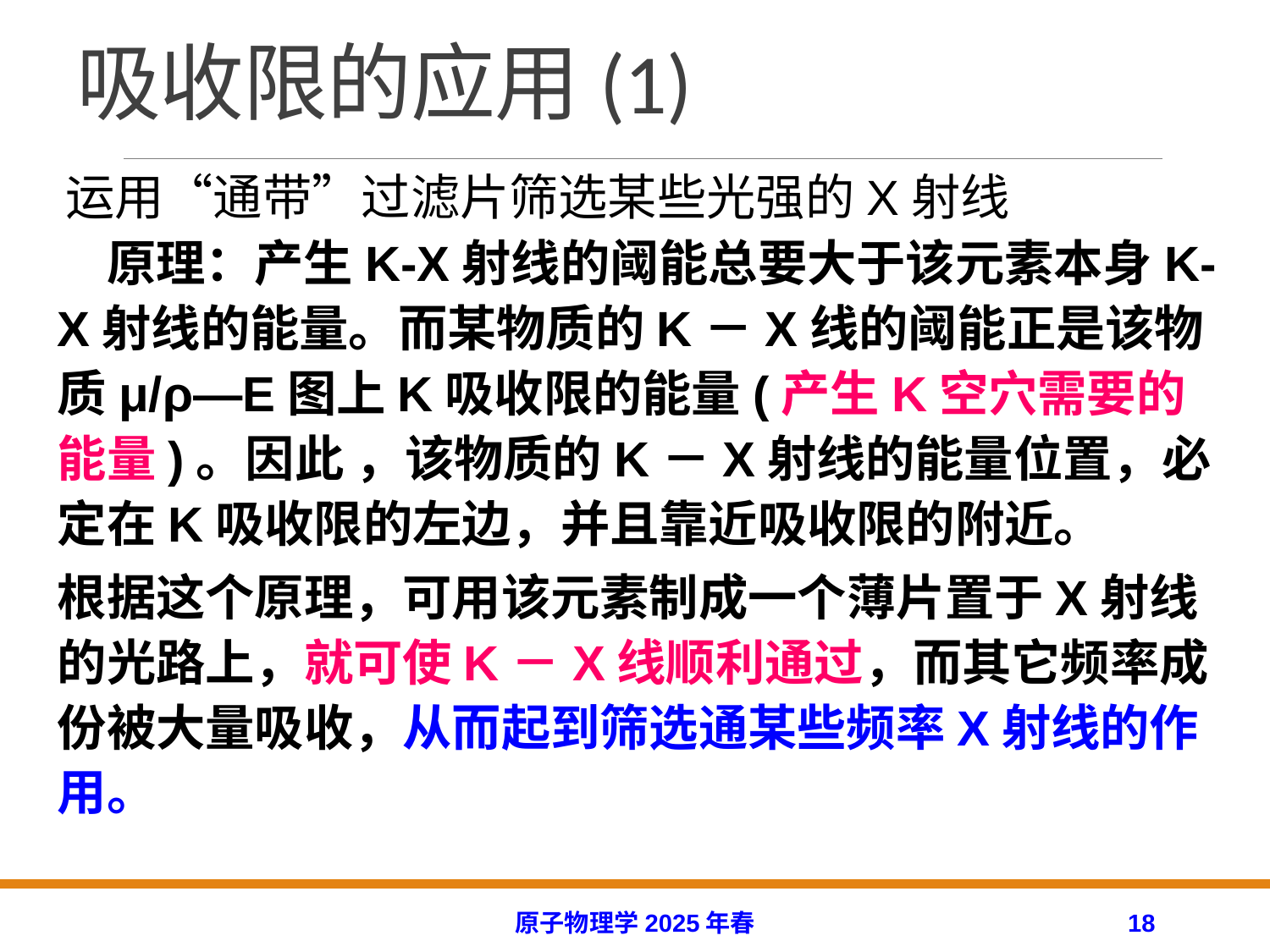

# 吸收限的应用(1)
运用“通带”过滤片筛选某些光强的X射线
　原理：产生K-X射线的阈能总要大于该元素本身K-X射线的能量。而某物质的K－X线的阈能正是该物质μ/ρ—E图上K吸收限的能量(产生K空穴需要的能量)。因此 ，该物质的K－X射线的能量位置，必定在K吸收限的左边，并且靠近吸收限的附近。
根据这个原理，可用该元素制成一个薄片置于X射线的光路上，就可使K－X线顺利通过，而其它频率成份被大量吸收，从而起到筛选通某些频率X射线的作用。
原子物理学2025年春
18